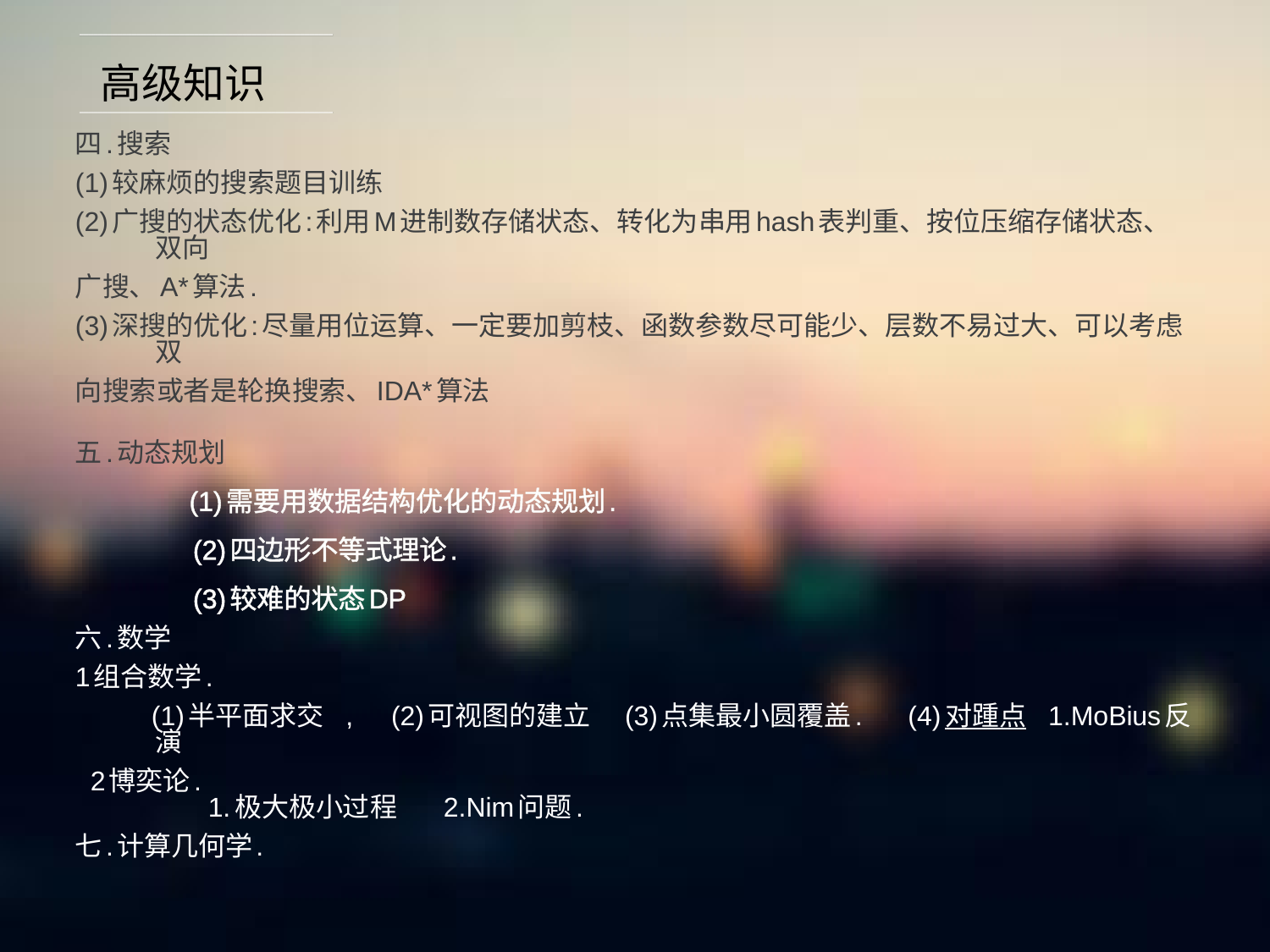

# 高级知识
四.搜索
(1)较麻烦的搜索题目训练
(2)广搜的状态优化:利用M进制数存储状态、转化为串用hash表判重、按位压缩存储状态、双向
广搜、A*算法.
(3)深搜的优化:尽量用位运算、一定要加剪枝、函数参数尽可能少、层数不易过大、可以考虑双
向搜索或者是轮换搜索、IDA*算法
五.动态规划  
     (1)需要用数据结构优化的动态规划.
     (2)四边形不等式理论.
     (3)较难的状态DP
六.数学
1组合数学.
          (1)半平面求交   ,     (2)可视图的建立     (3)点集最小圆覆盖.      (4)对踵点   1.MoBius反演
  2博奕论.
       1.极大极小过程       2.Nim问题.
七.计算几何学.

23